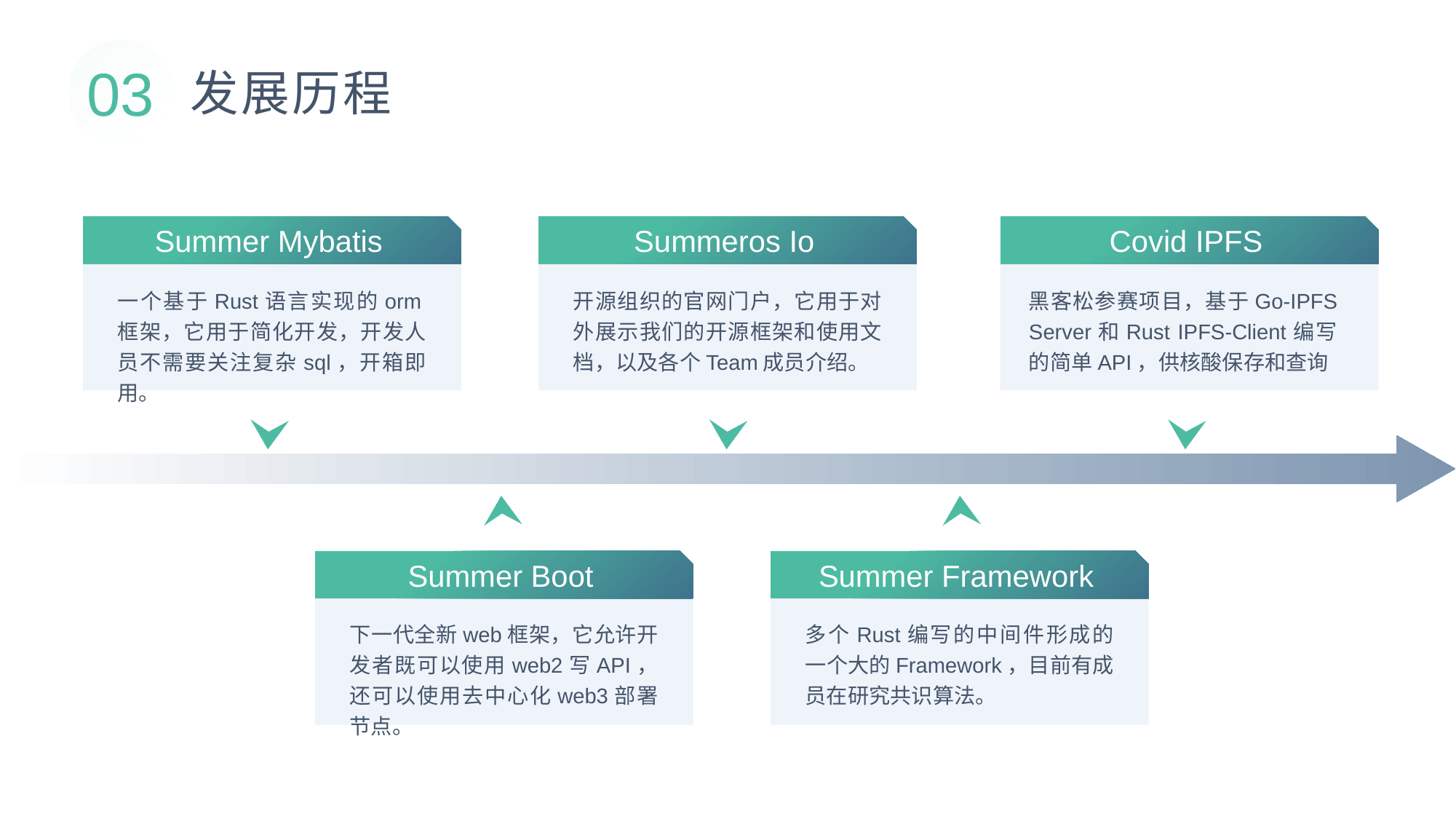

03
发展历程
Summer Mybatis
Summeros Io
Covid IPFS

一个基于Rust语言实现的orm框架，它用于简化开发，开发人员不需要关注复杂sql，开箱即用。
开源组织的官网门户，它用于对外展示我们的开源框架和使用文档，以及各个Team成员介绍。
黑客松参赛项目，基于Go-IPFS Server和Rust IPFS-Client编写的简单API，供核酸保存和查询

Summer Boot
Summer Framework

下一代全新web框架，它允许开发者既可以使用web2写API，还可以使用去中心化web3部署节点。
多个Rust编写的中间件形成的一个大的Framework，目前有成员在研究共识算法。